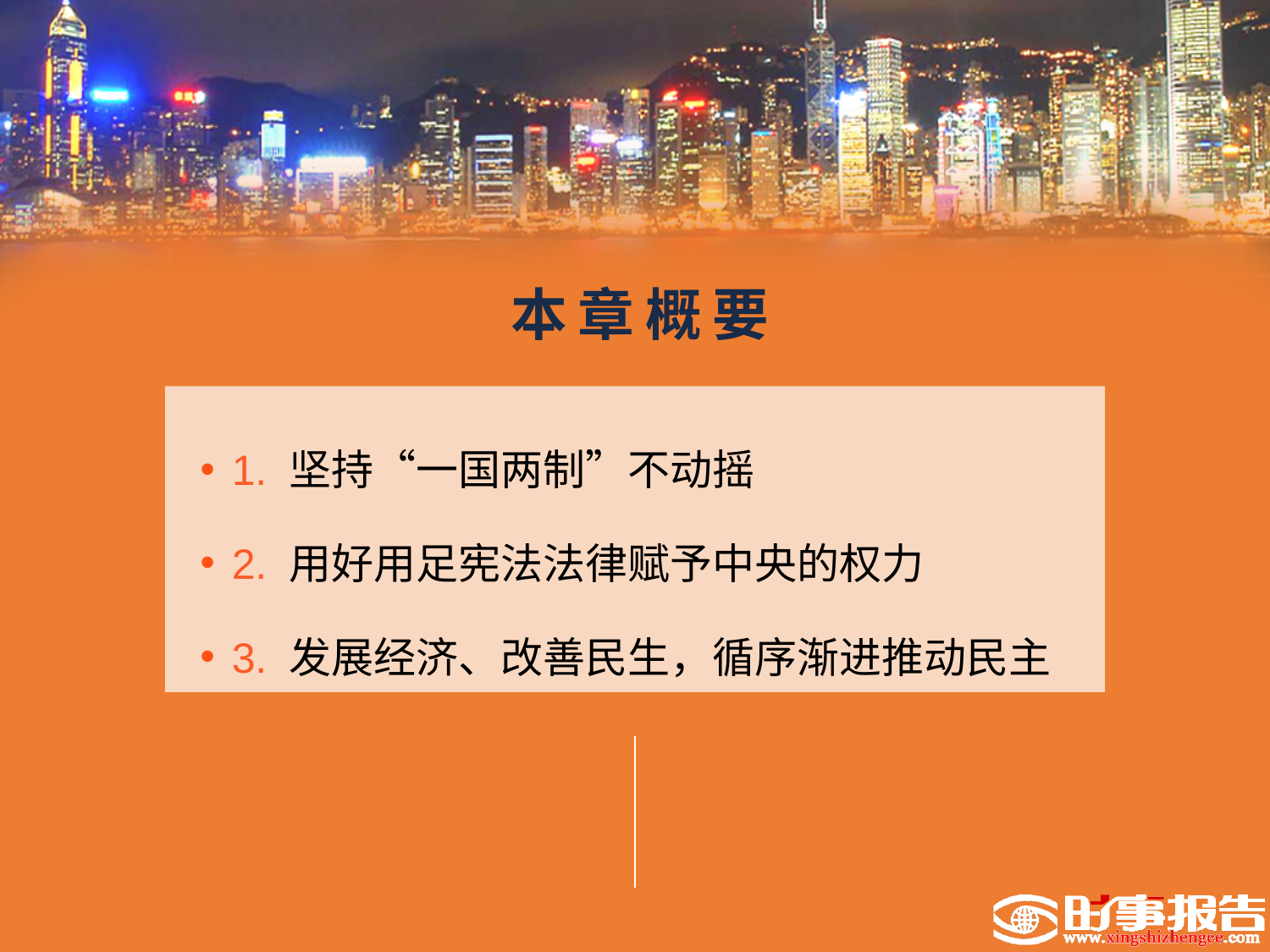

1. 坚持“一国两制”不动摇
2. 用好用足宪法法律赋予中央的权力
3. 发展经济、改善民生，循序渐进推动民主